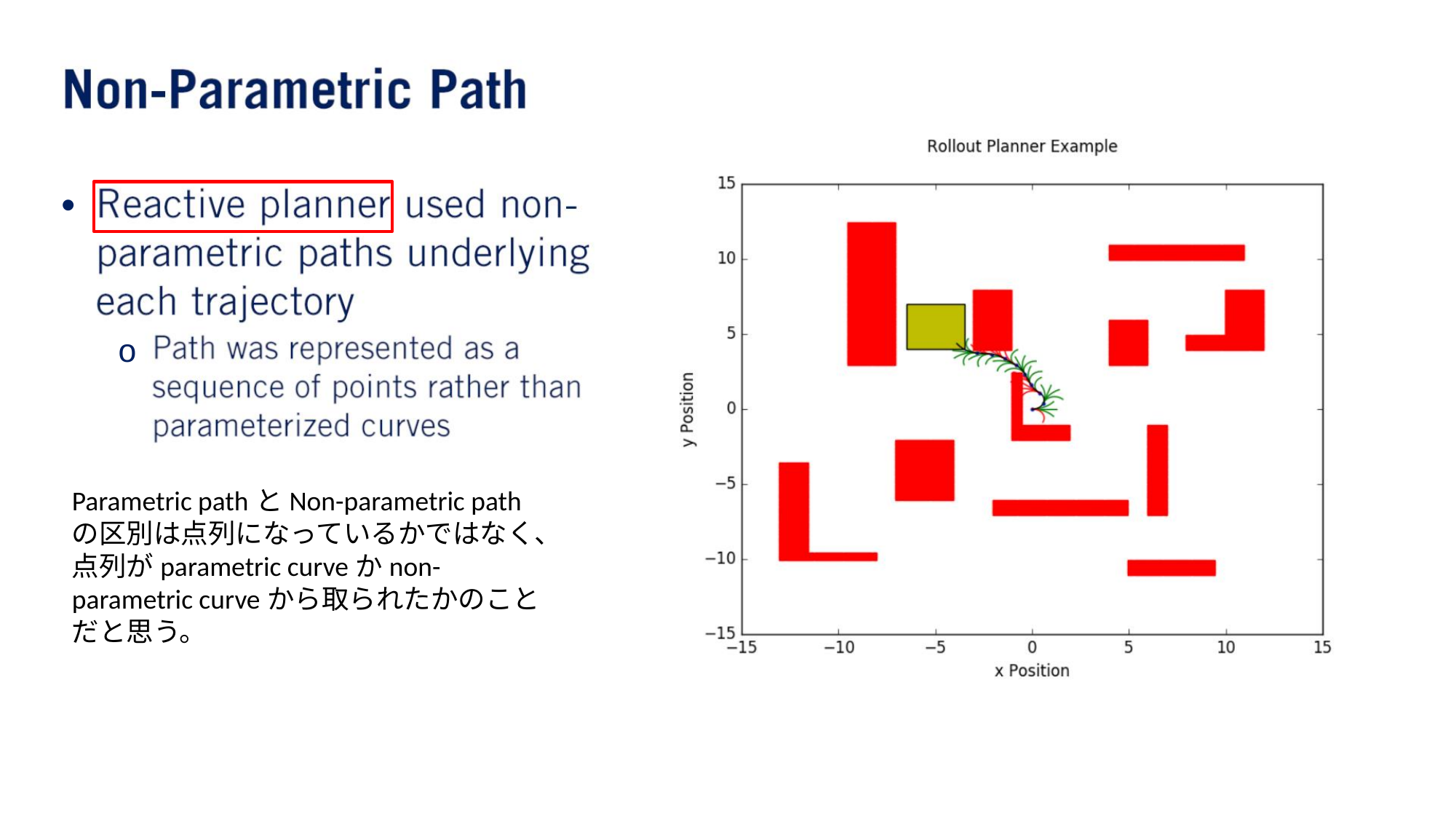

•

o
Parametric pathとNon-parametric pathの区別は点列になっているかではなく、点列がparametric curveかnon-parametric curveから取られたかのことだと思う。